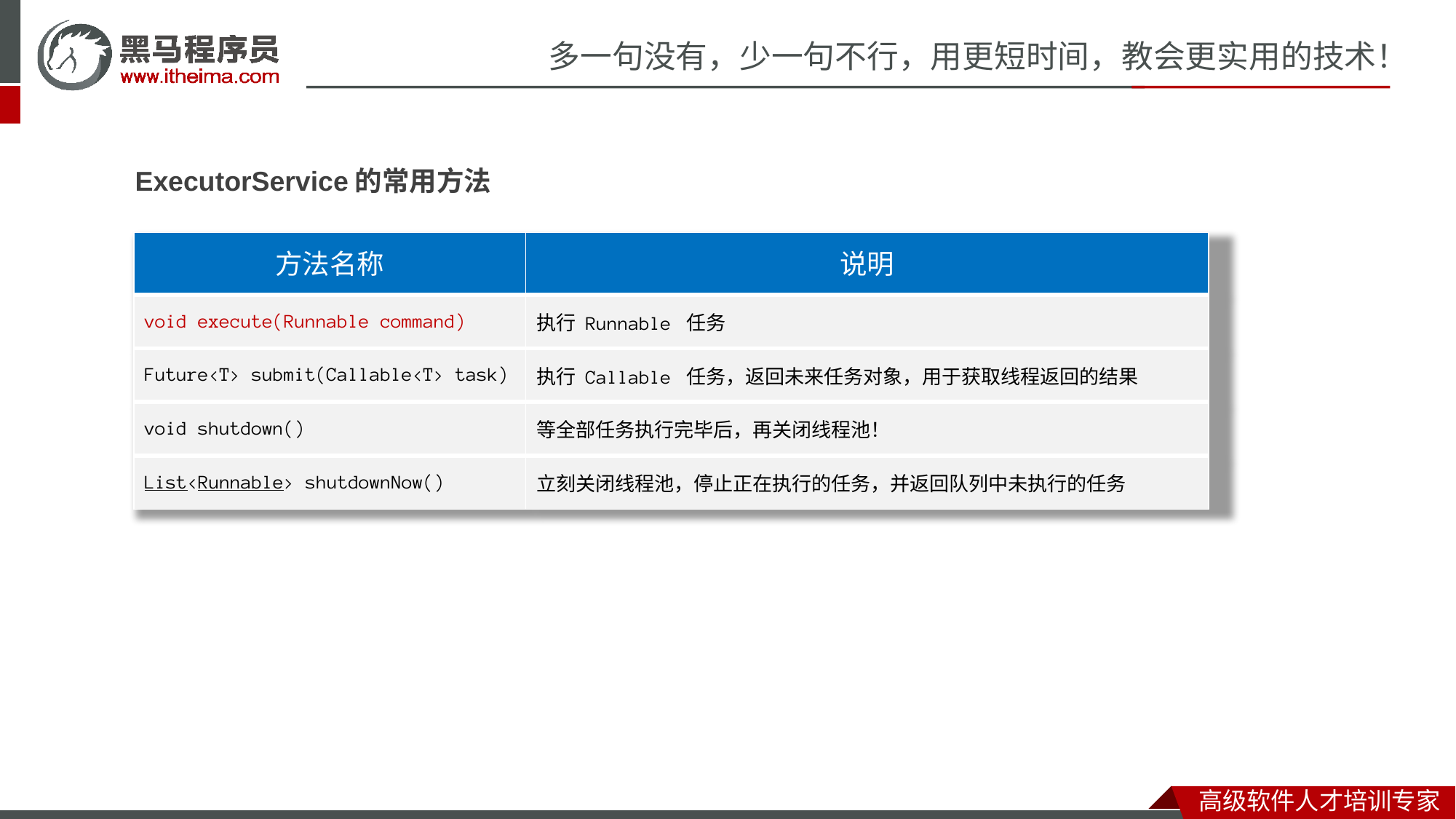

ExecutorService的常用方法
| 方法名称 | 说明 |
| --- | --- |
| void execute(Runnable command) | 执行 Runnable 任务 |
| Future<T> submit(Callable<T> task) | 执行 Callable 任务，返回未来任务对象，用于获取线程返回的结果 |
| void shutdown() | 等全部任务执行完毕后，再关闭线程池！ |
| List<Runnable> shutdownNow() | 立刻关闭线程池，停止正在执行的任务，并返回队列中未执行的任务 |